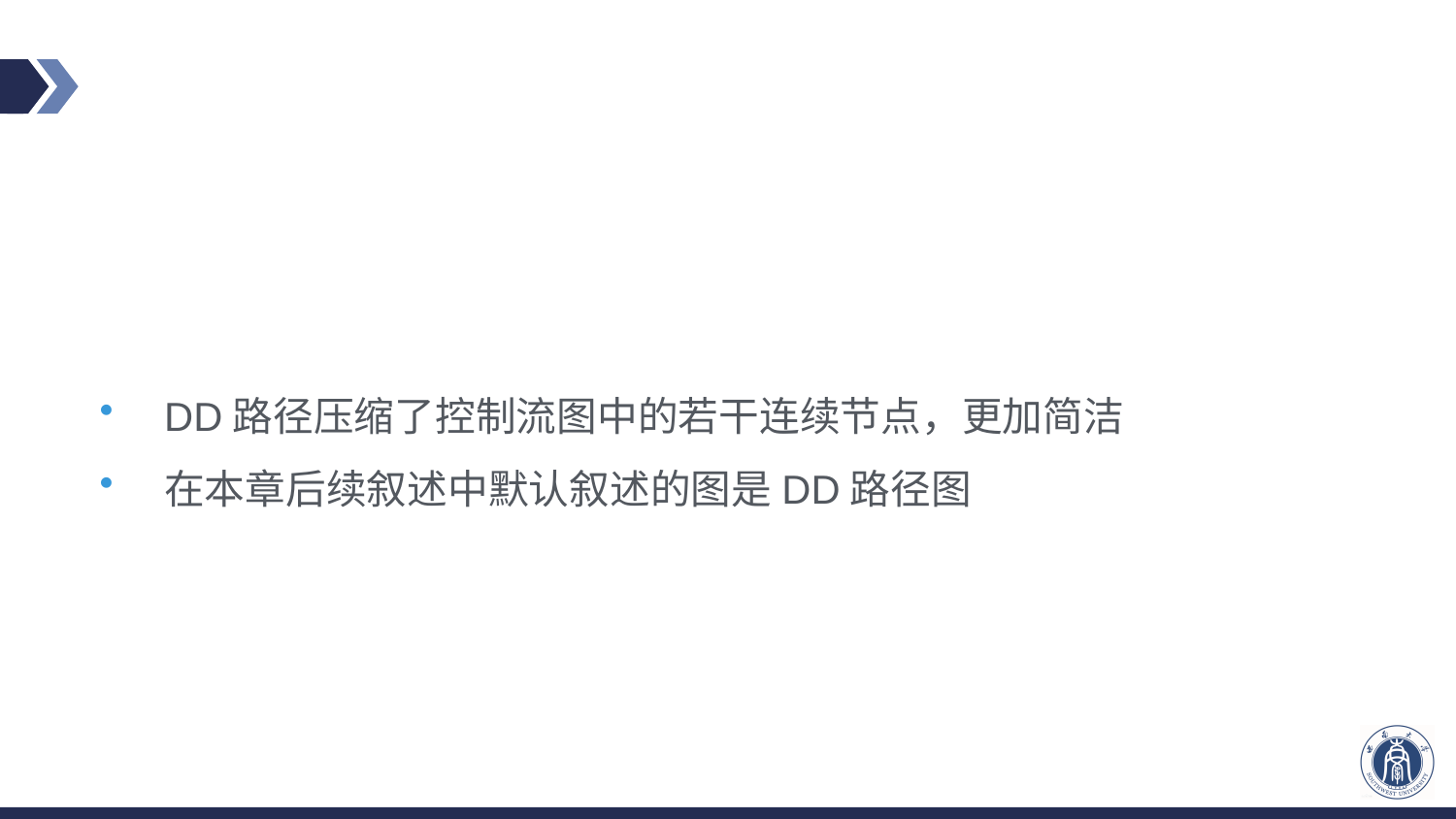

#
DD路径压缩了控制流图中的若干连续节点，更加简洁
在本章后续叙述中默认叙述的图是DD路径图